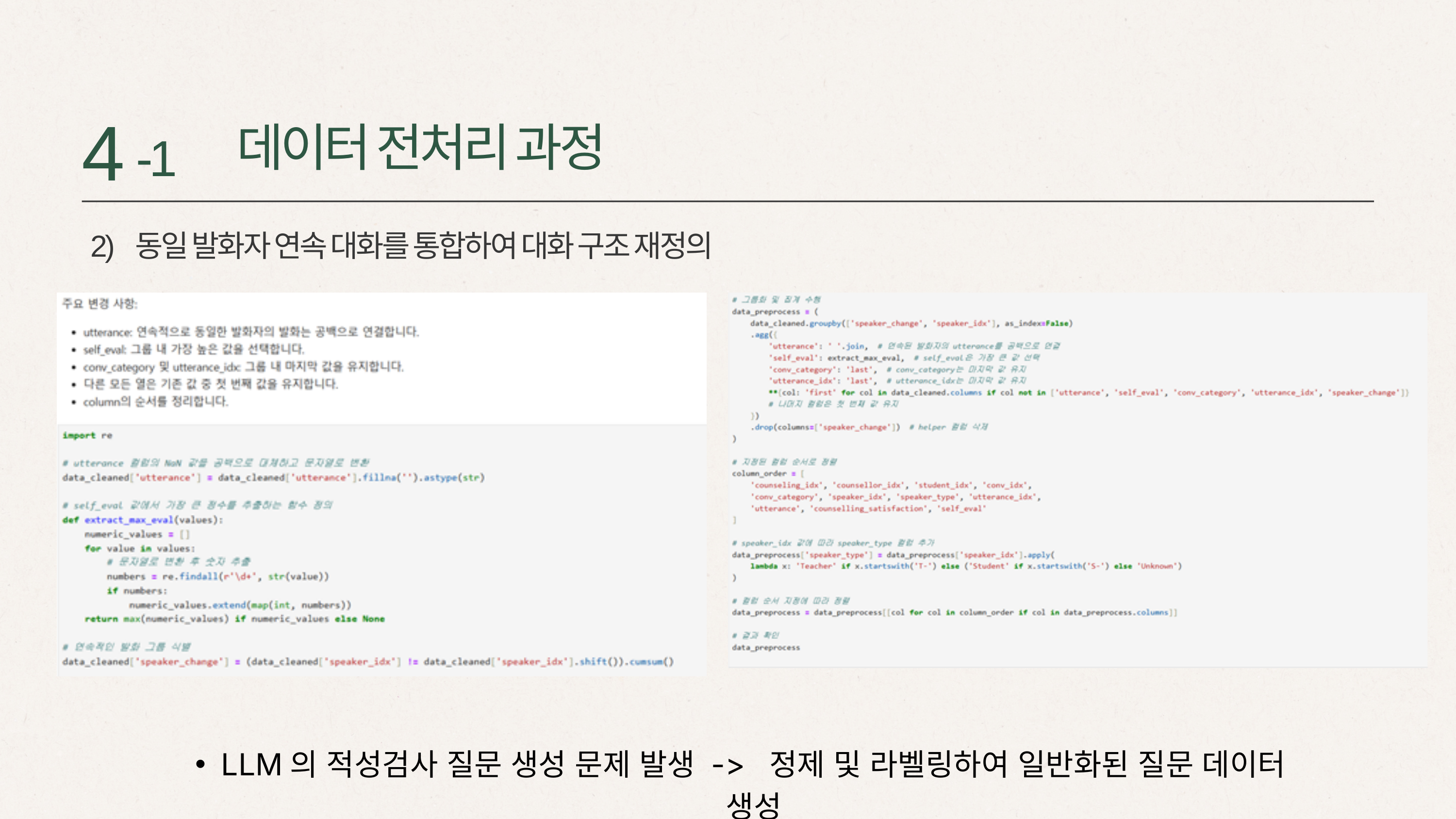

4
-1
데이터 전처리 과정

 2)  동일 발화자 연속 대화를 통합하여 대화 구조 재정의

LLM의 적성검사 질문 생성 문제 발생 ->  정제 및 라벨링하여 일반화된 질문 데이터 생성